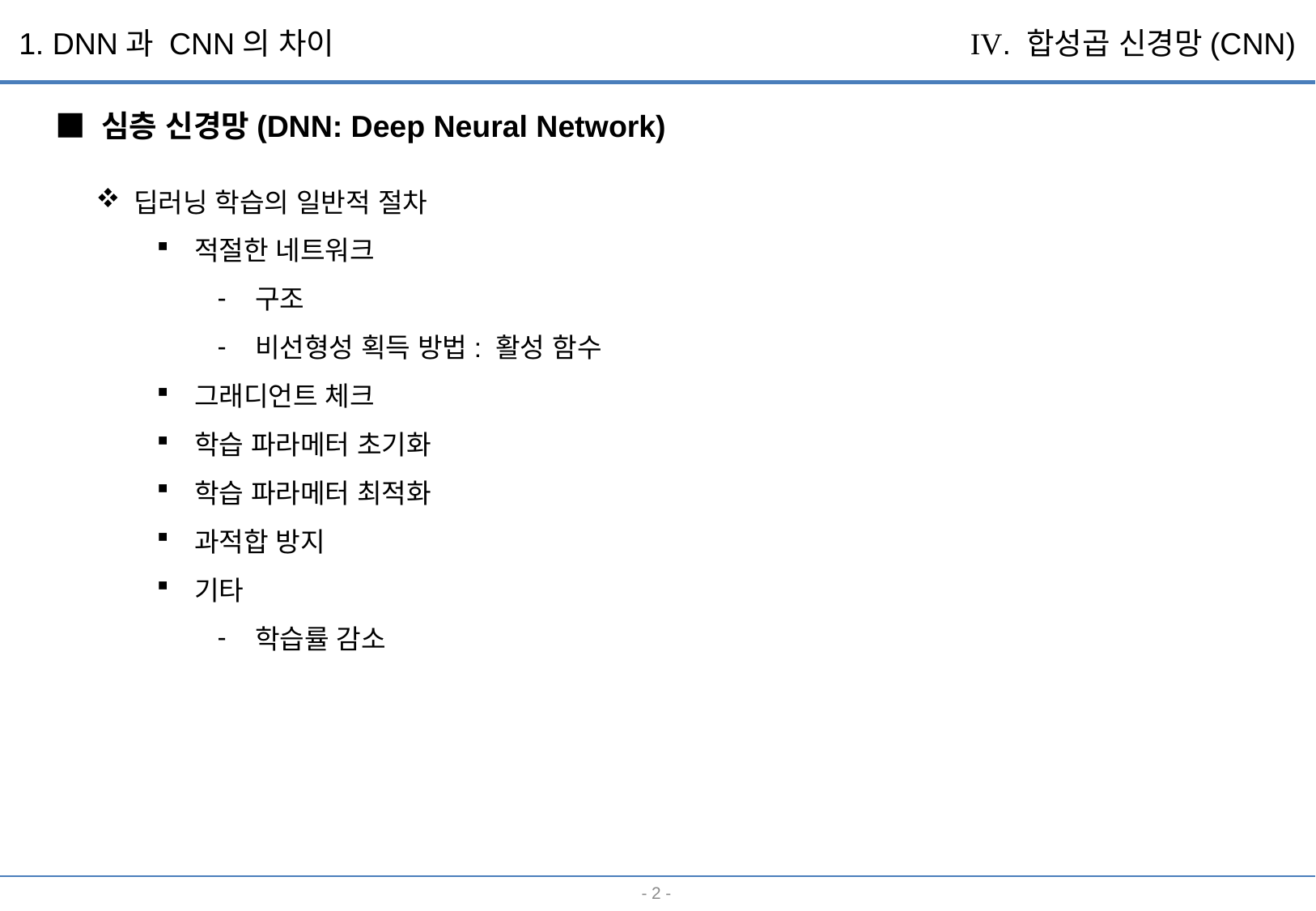

1. DNN과 CNN의 차이
IV. 합성곱 신경망(CNN)
■ 심층 신경망(DNN: Deep Neural Network)
딥러닝 학습의 일반적 절차
적절한 네트워크
구조
비선형성 획득 방법: 활성 함수
그래디언트 체크
학습 파라메터 초기화
학습 파라메터 최적화
과적합 방지
기타
학습률 감소

- 2 -